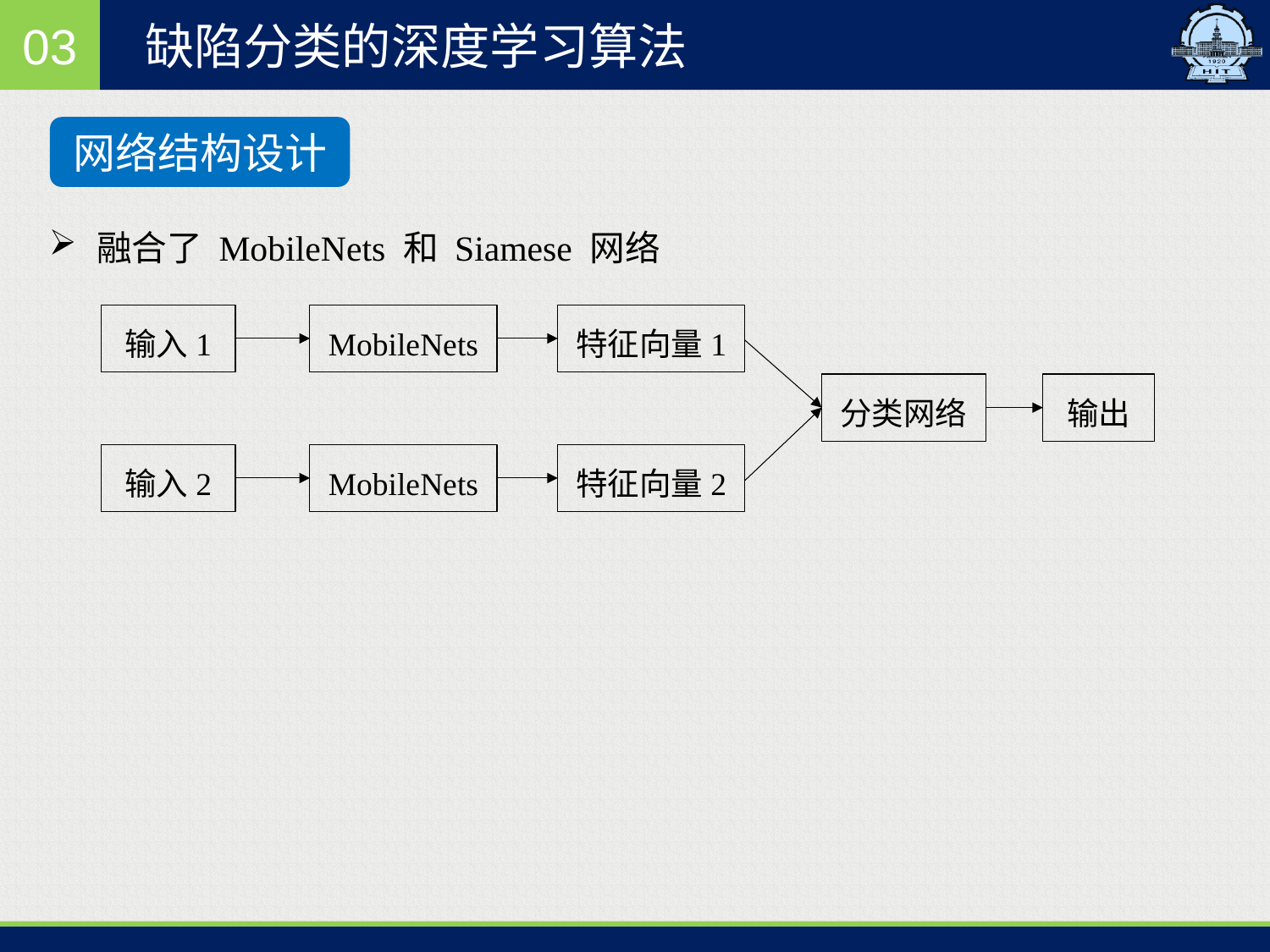

03
缺陷分类的深度学习算法
网络结构设计
融合了 MobileNets 和 Siamese 网络

输入1
MobileNets
特征向量1
分类网络
输出
输入2
MobileNets
特征向量2